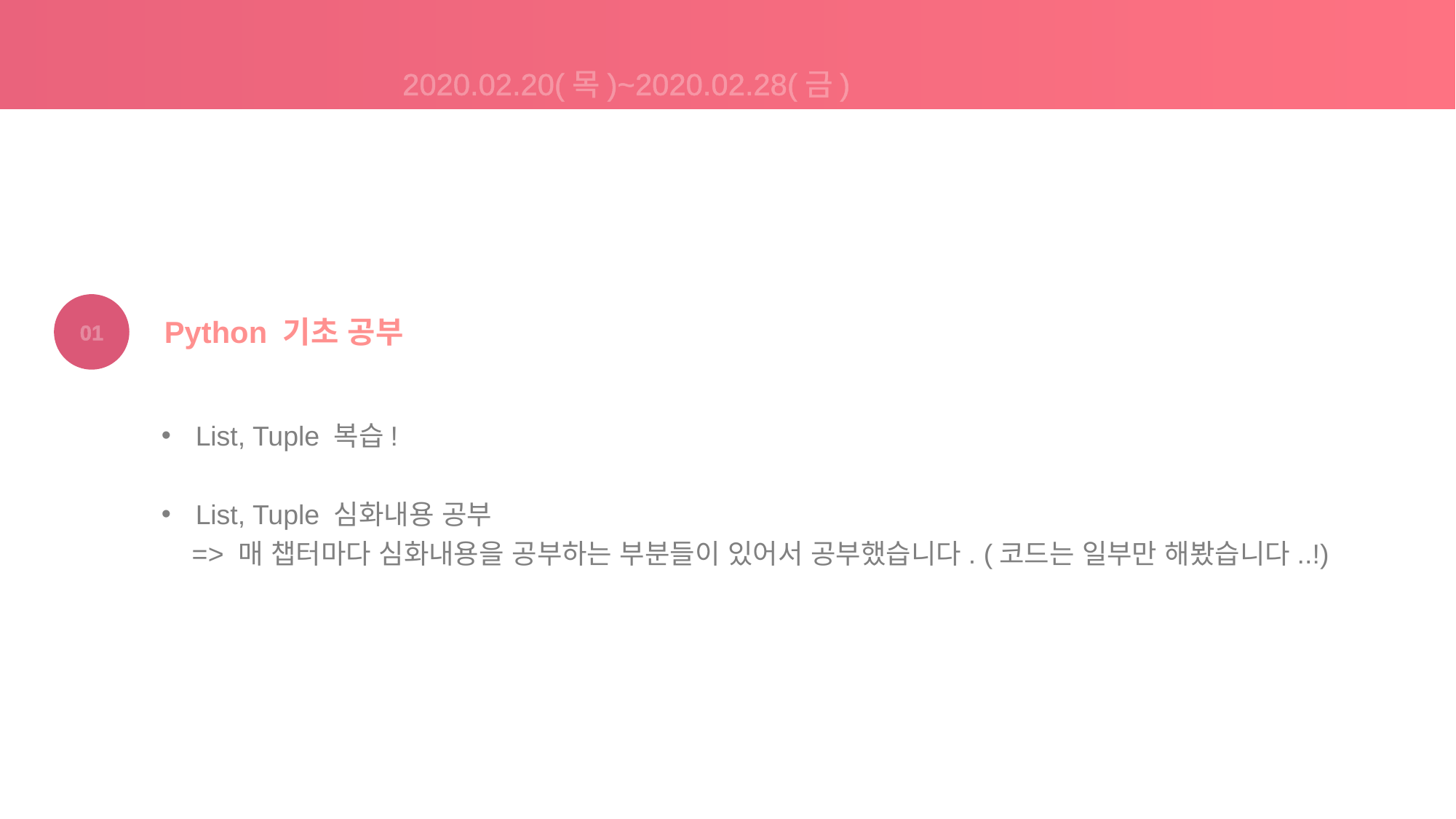

2020.02.20(목)~2020.02.28(금)
01
Python 기초 공부
List, Tuple 복습!

List, Tuple 심화내용 공부
    => 매 챕터마다 심화내용을 공부하는 부분들이 있어서 공부했습니다. (코드는 일부만 해봤습니다..!)